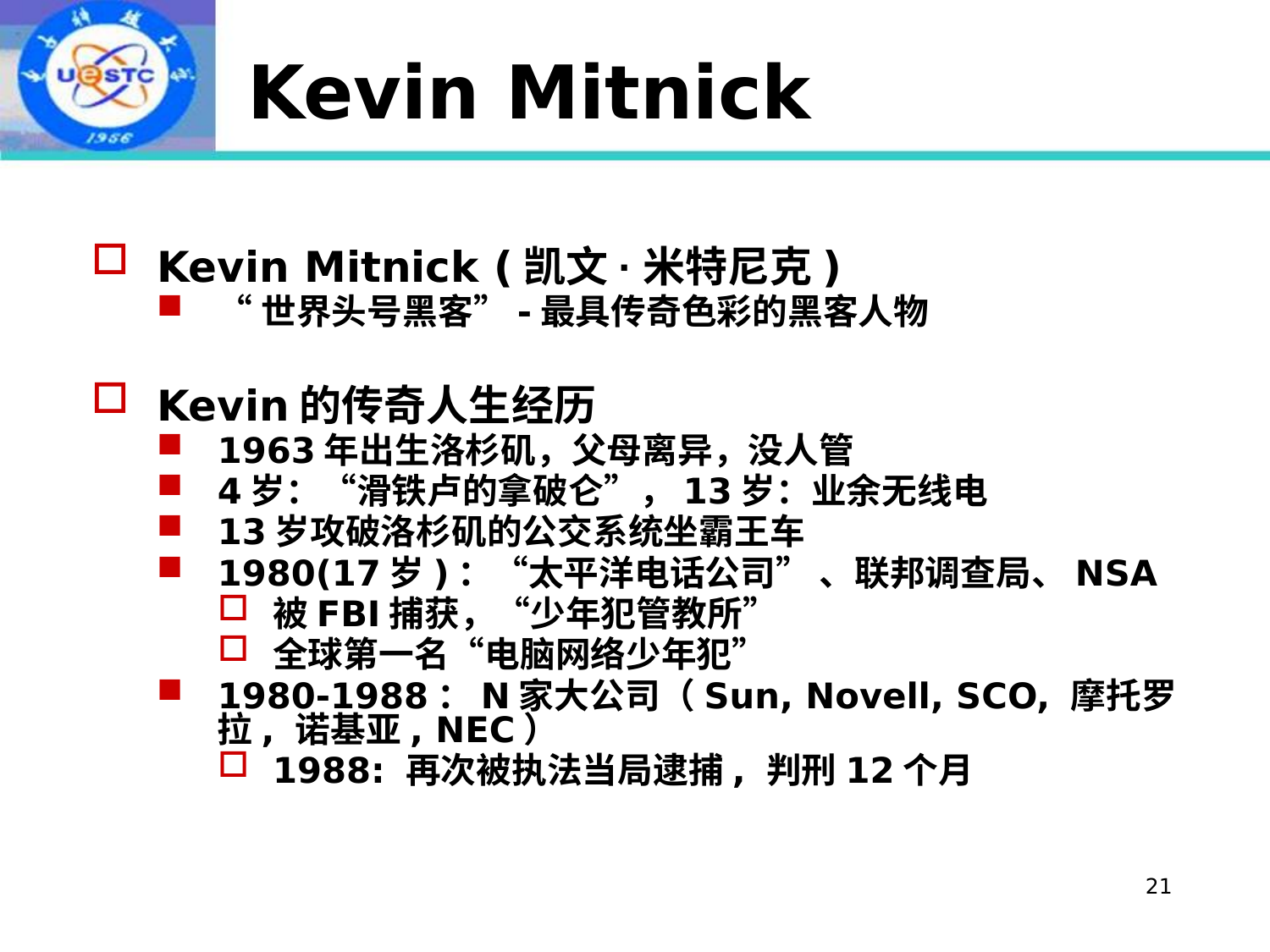

# Kevin Mitnick
Kevin Mitnick (凯文·米特尼克)
“世界头号黑客”-最具传奇色彩的黑客人物

Kevin的传奇人生经历
1963年出生洛杉矶，父母离异，没人管
4岁：“滑铁卢的拿破仑”，13岁：业余无线电
13岁攻破洛杉矶的公交系统坐霸王车
1980(17岁)：“太平洋电话公司” 、联邦调查局、NSA
被FBI捕获，“少年犯管教所”
全球第一名“电脑网络少年犯”
1980-1988：N家大公司（Sun, Novell, SCO, 摩托罗拉, 诺基亚, NEC）
1988: 再次被执法当局逮捕, 判刑12个月

21